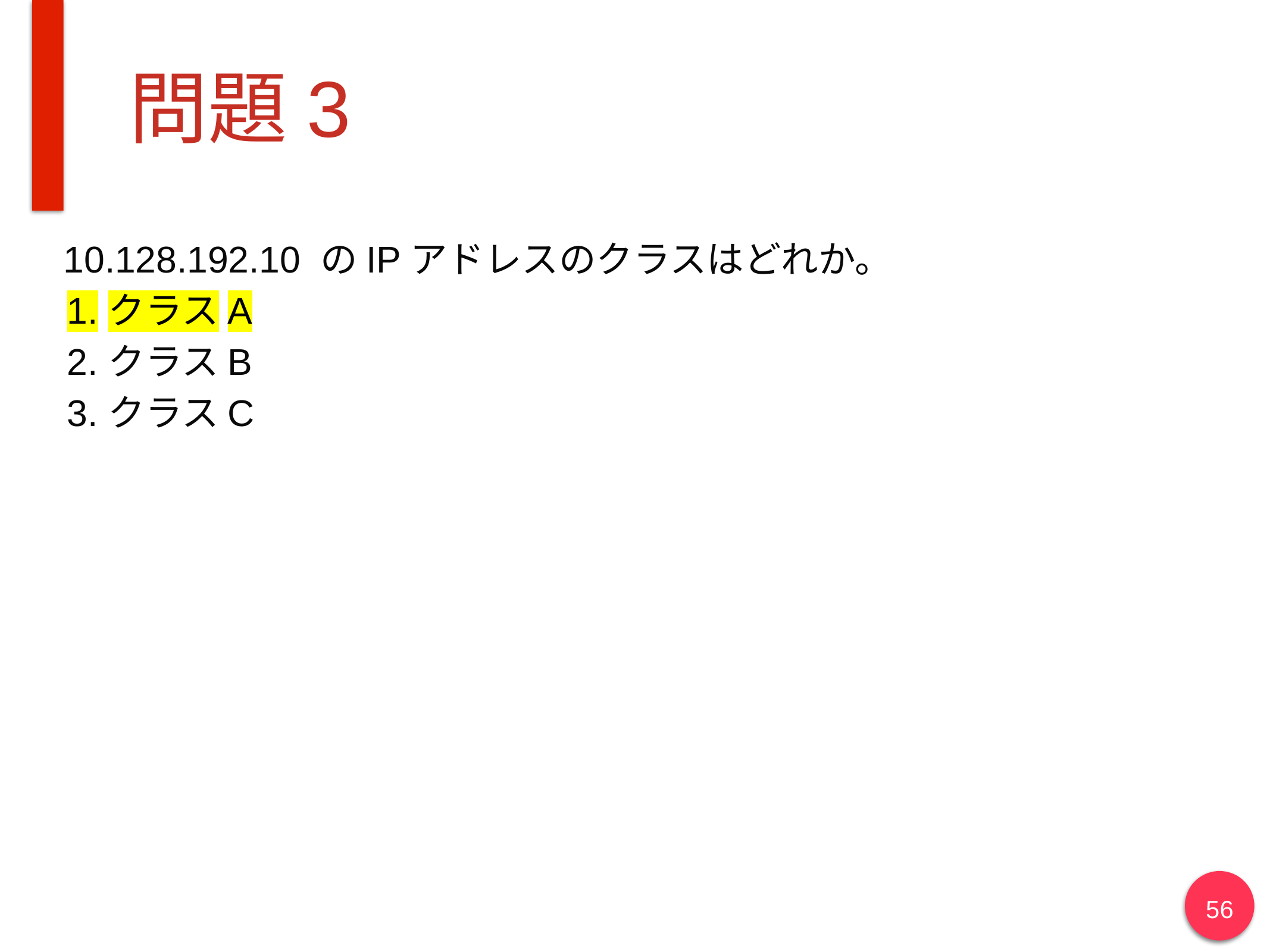

# 問題3
10.128.192.10 のIPアドレスのクラスはどれか。
クラスA
クラスB
クラスC
56